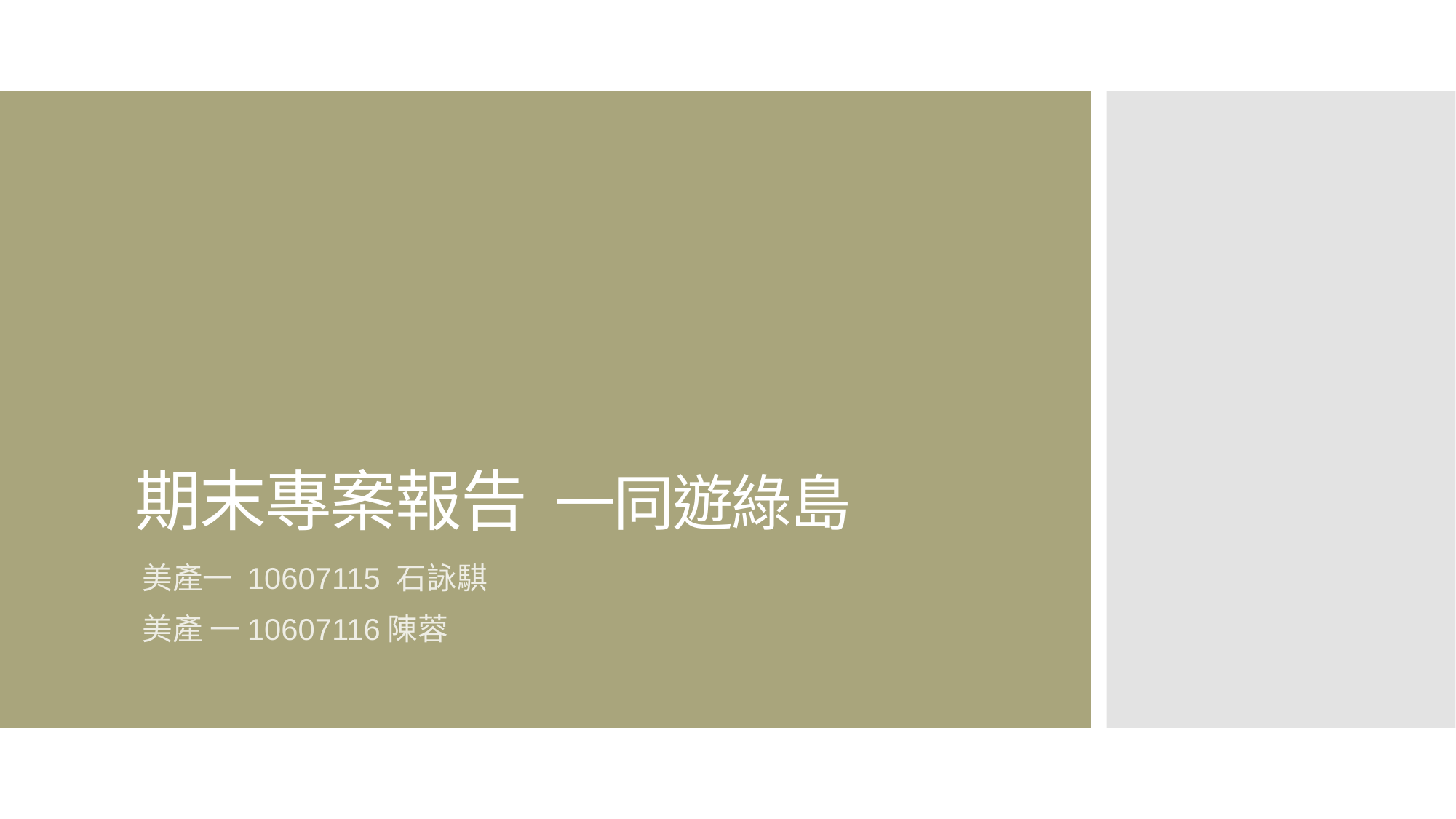

# 期末專案報告  一同遊綠島
美產一 10607115 石詠騏
美產 一10607116陳蓉